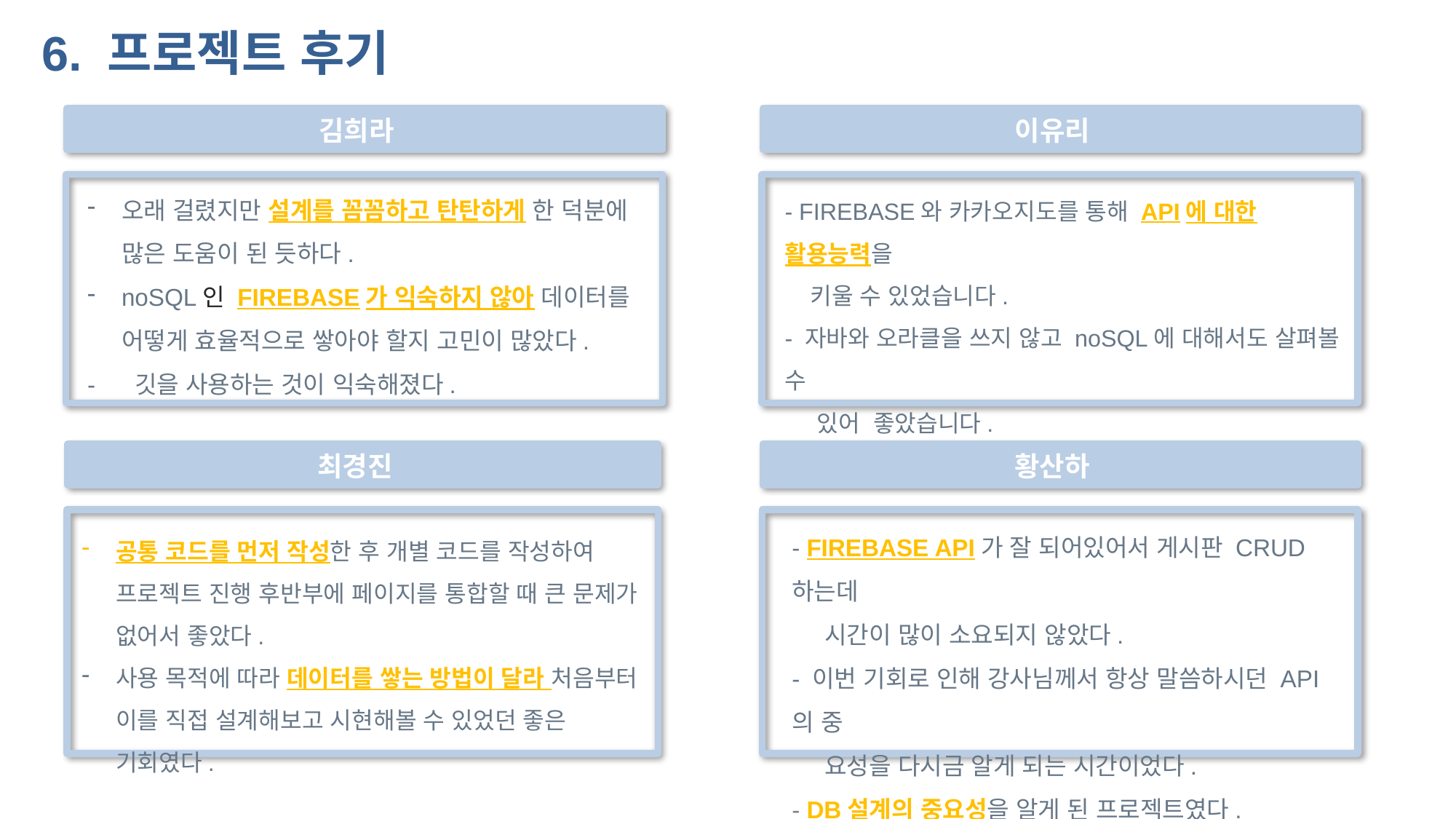

6. 프로젝트 후기

김희라

오래 걸렸지만 설계를 꼼꼼하고 탄탄하게 한 덕분에 많은 도움이 된 듯하다.
noSQL인 FIREBASE가 익숙하지 않아 데이터를 어떻게 효율적으로 쌓아야 할지 고민이 많았다.
-     깃을 사용하는 것이 익숙해졌다.

이유리

- FIREBASE와 카카오지도를 통해 API에 대한 활용능력을
   키울 수 있었습니다.
- 자바와 오라클을 쓰지 않고 noSQL에 대해서도 살펴볼 수
    있어  좋았습니다.
- 팀원들끼리 소통이 활발해서 좋았습니다.

최경진

공통 코드를 먼저 작성한 후 개별 코드를 작성하여 프로젝트 진행 후반부에 페이지를 통합할 때 큰 문제가 없어서 좋았다.
사용 목적에 따라 데이터를 쌓는 방법이 달라 처음부터 이를 직접 설계해보고 시현해볼 수 있었던 좋은 기회였다.

황산하

- FIREBASE API가 잘 되어있어서 게시판 CRUD 하는데
    시간이 많이 소요되지 않았다.
- 이번 기회로 인해 강사님께서 항상 말씀하시던 API의 중
    요성을 다시금 알게 되는 시간이었다.
- DB설계의 중요성을 알게 된 프로젝트였다.